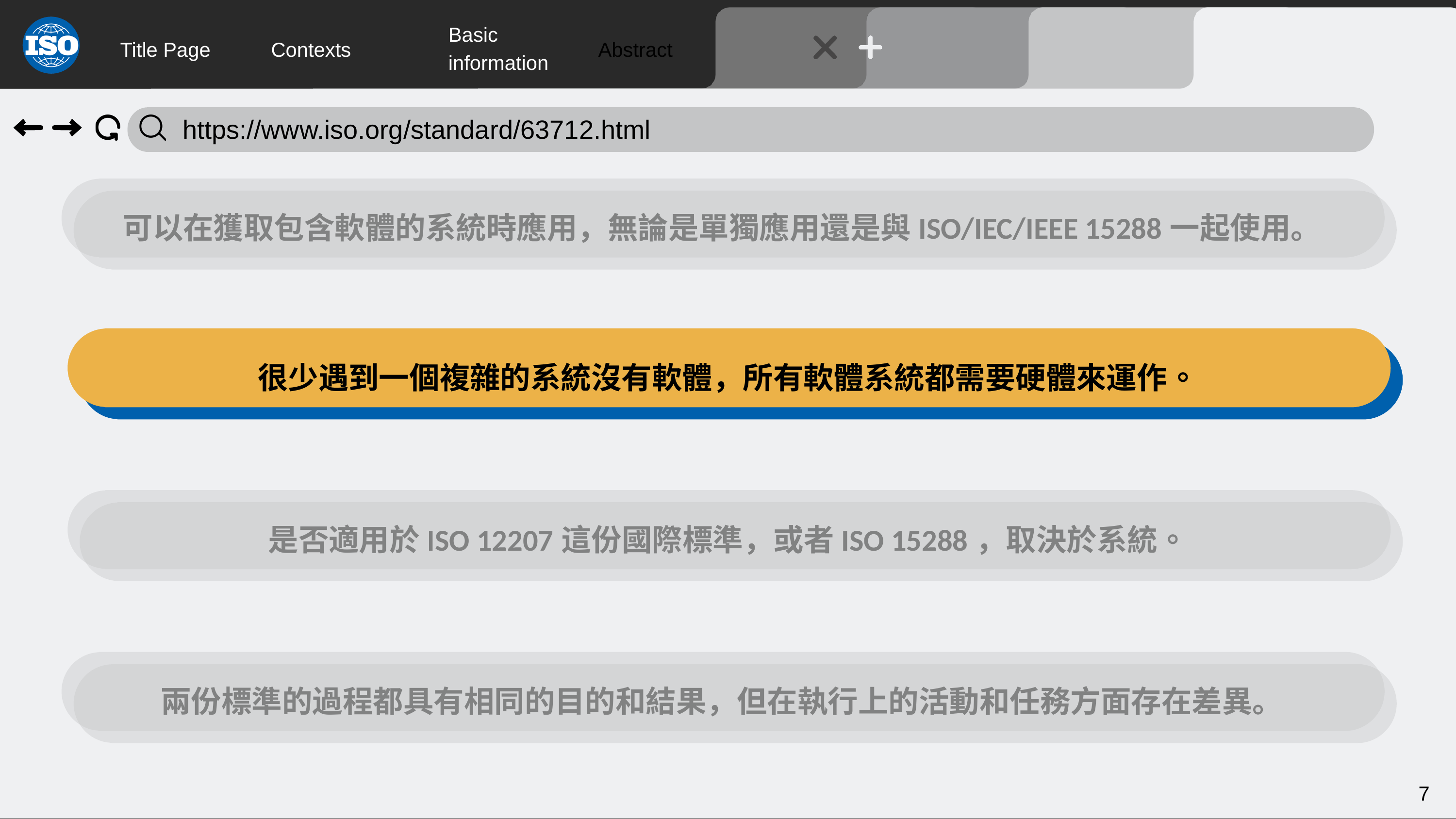

Title Page
Contexts

Abstract

Basic
information

       https://www.iso.org/standard/63712.html

可以在獲取包含軟體的系統時應用，無論是單獨應用還是與ISO/IEC/IEEE 15288一起使用。

很少遇到一個複雜的系統沒有軟體，所有軟體系統都需要硬體來運作。

是否適用於ISO 12207這份國際標準，或者ISO 15288，取決於系統。

兩份標準的過程都具有相同的目的和結果，但在執行上的活動和任務方面存在差異。
7